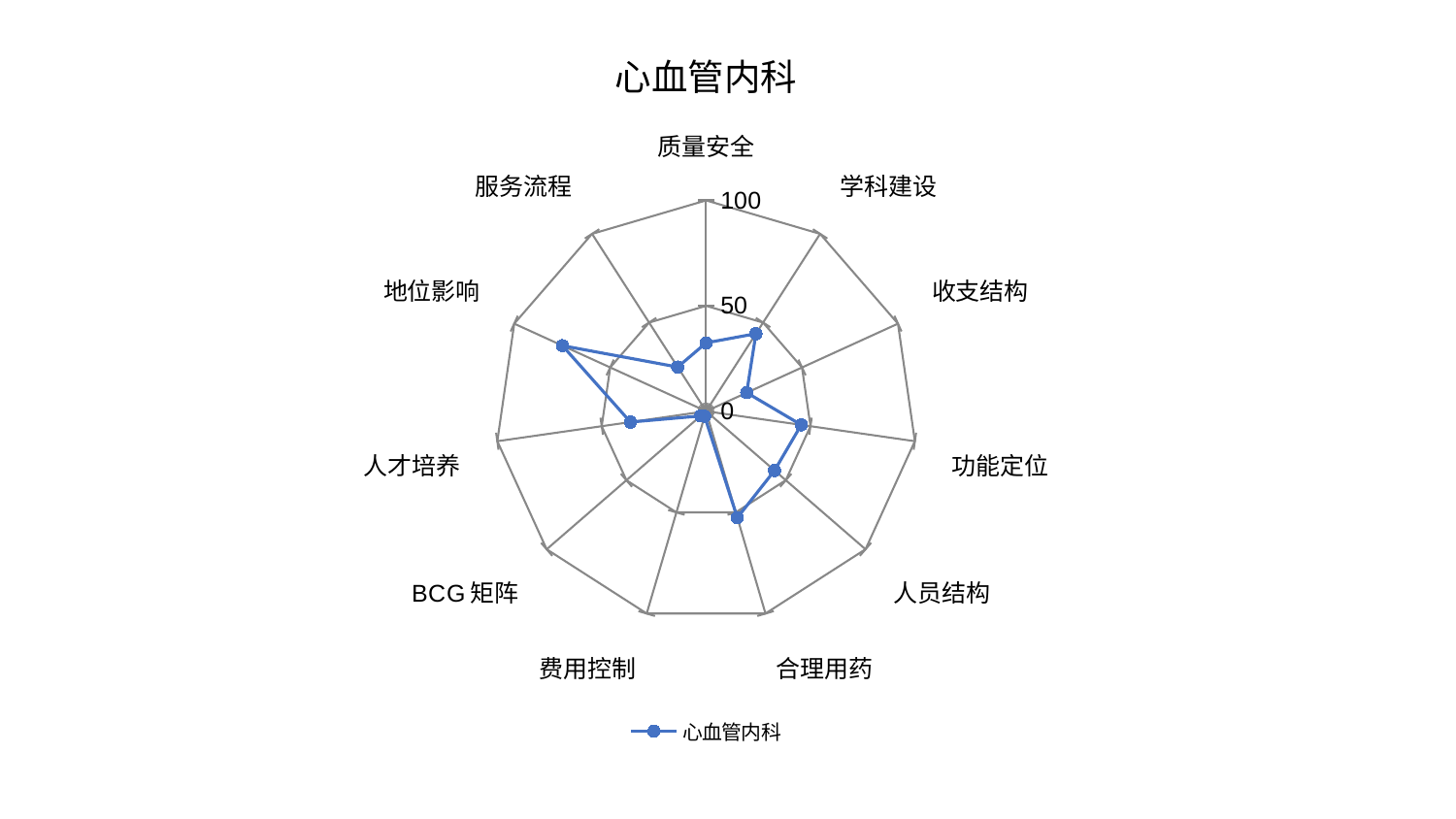

### Chart: 心血管内科

| Category | 心血管内科 |
|---|---|
| 质量安全 | 32.43828941032196 |
| 学科建设 | 43.71466078083509 |
| 收支结构 | 21.169655437244685 |
| 功能定位 | 45.57345673965987 |
| 人员结构 | 42.94230075091544 |
| 合理用药 | 52.630994737524276 |
| 费用控制 | 2.5148113416728197 |
| BCG矩阵 | 3.410681679200966 |
| 人才培养 | 36.24004028185058 |
| 地位影响 | 74.87455407181487 |
| 服务流程 | 24.904916451325985 |
167